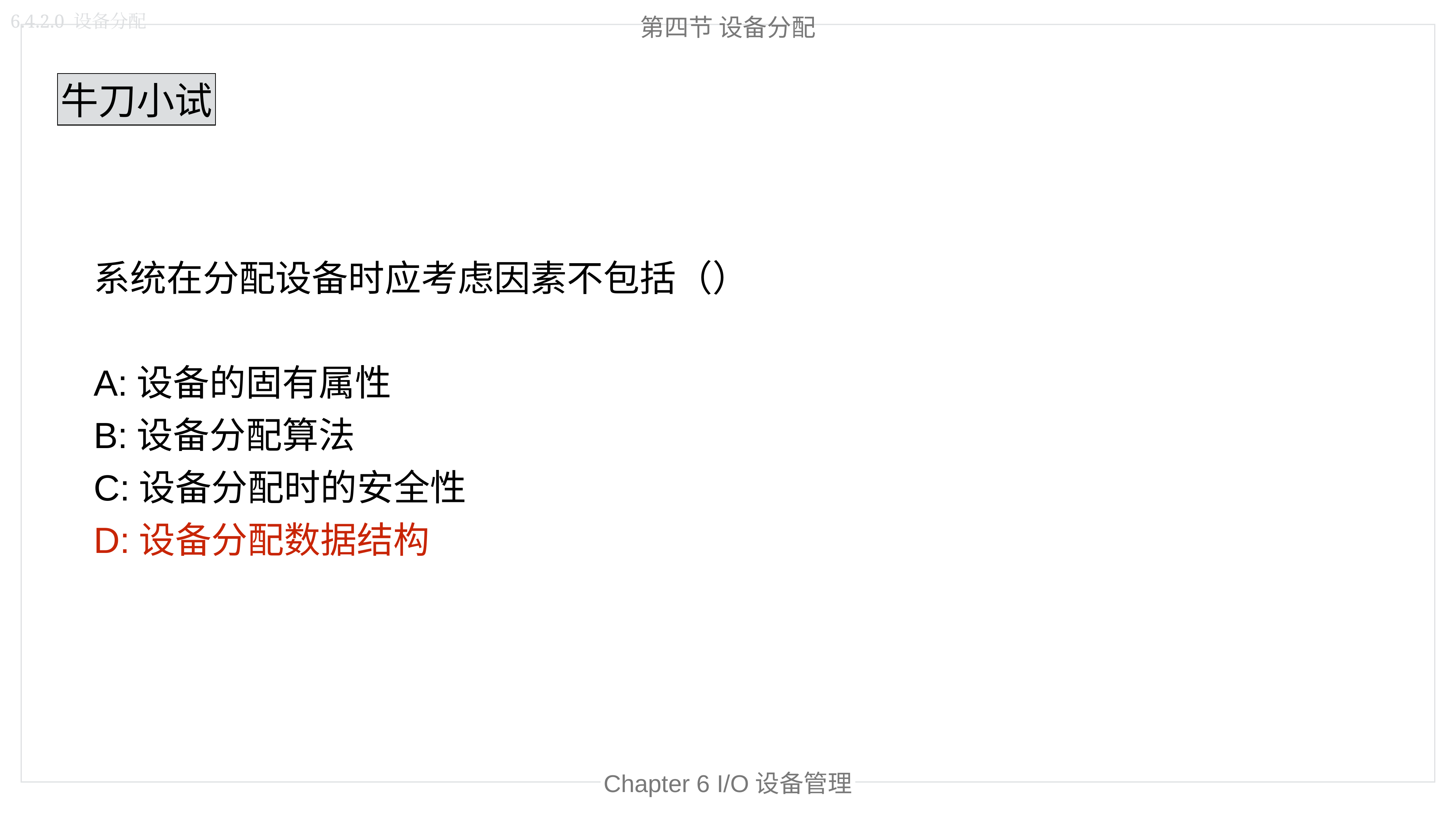

第四节 设备分配
6.4.2.0 设备分配

牛刀小试
系统在分配设备时应考虑因素不包括（）

A:设备的固有属性
B:设备分配算法
C:设备分配时的安全性
D:设备分配数据结构
Chapter 6 I/O设备管理